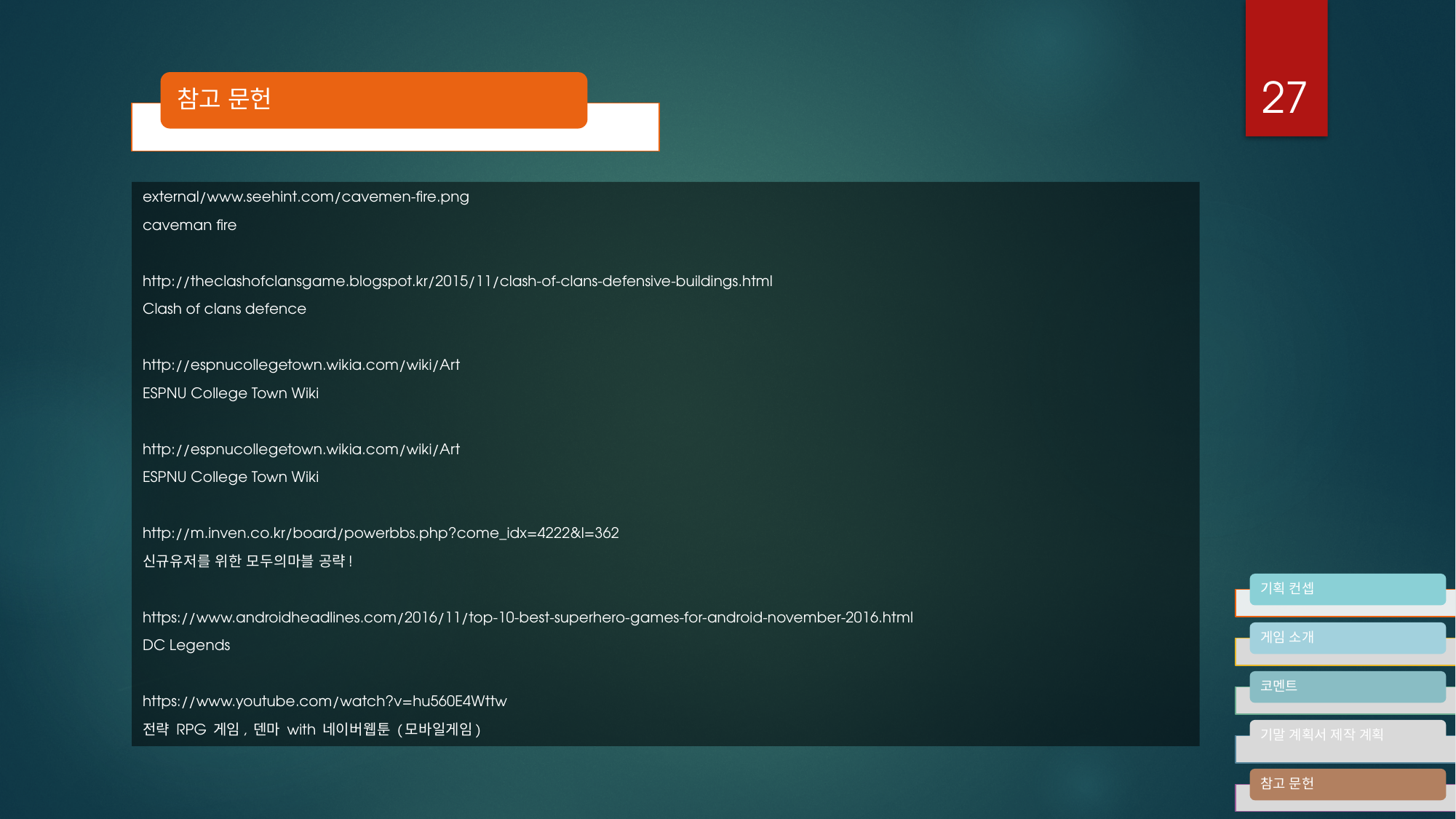

27

참고 문헌

external/www.seehint.com/cavemen-fire.png
caveman fire

http://theclashofclansgame.blogspot.kr/2015/11/clash-of-clans-defensive-buildings.html
Clash of clans defence

http://espnucollegetown.wikia.com/wiki/Art
ESPNU College Town Wiki

http://espnucollegetown.wikia.com/wiki/Art
ESPNU College Town Wiki

http://m.inven.co.kr/board/powerbbs.php?come_idx=4222&l=362
신규유저를 위한 모두의마블 공략!

https://www.androidheadlines.com/2016/11/top-10-best-superhero-games-for-android-november-2016.html
DC Legends

https://www.youtube.com/watch?v=hu560E4Wttw
전략 RPG 게임, 덴마 with 네이버웹툰 (모바일게임)
기획 컨셉
게임 소개
코멘트
기말 계획서 제작 계획
참고 문헌